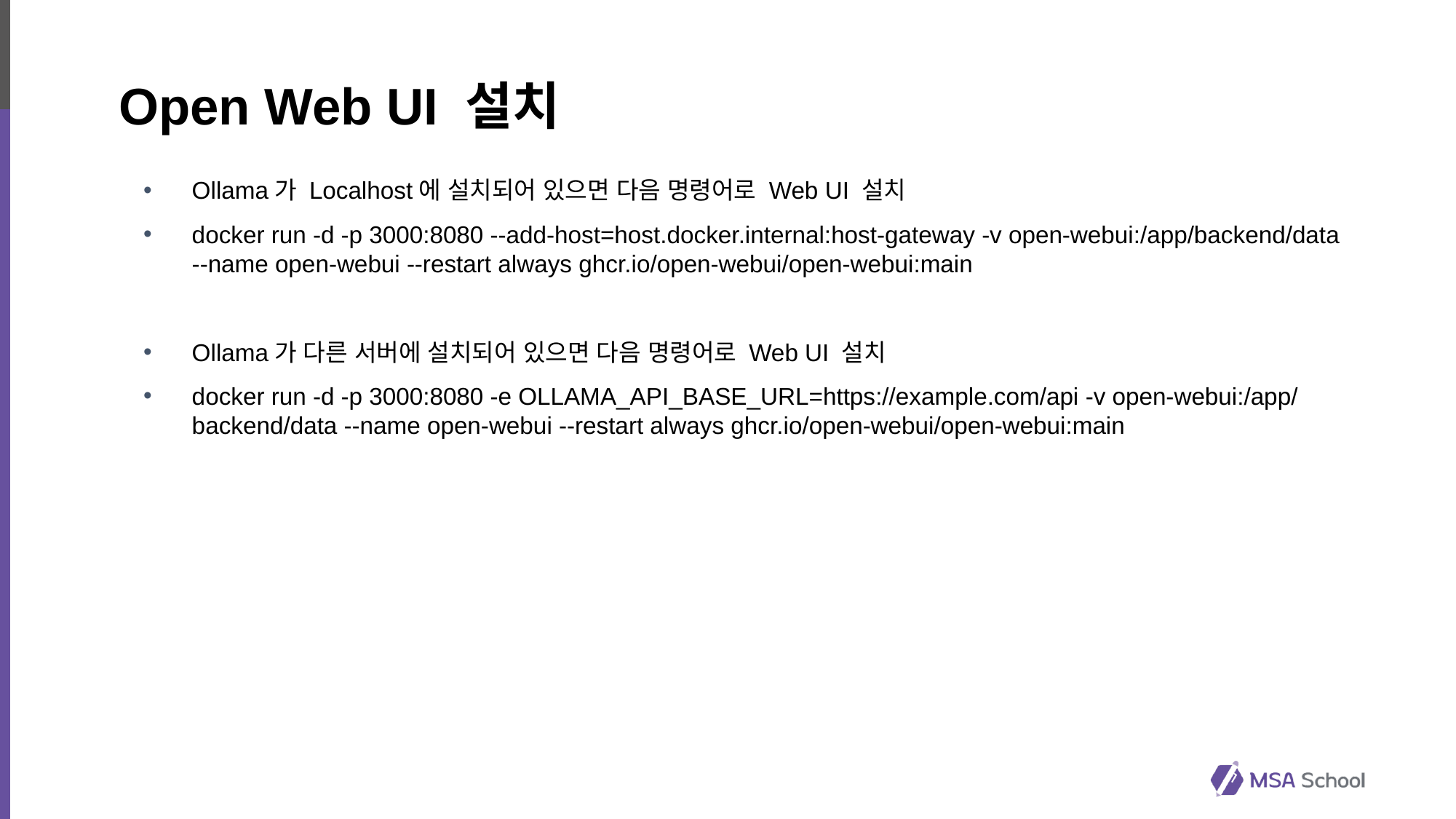

# Open Web UI 설치
Ollama가 Localhost에 설치되어 있으면 다음 명령어로 Web UI 설치
docker run -d -p 3000:8080 --add-host=host.docker.internal:host-gateway -v open-webui:/app/backend/data --name open-webui --restart always ghcr.io/open-webui/open-webui:main

Ollama가 다른 서버에 설치되어 있으면 다음 명령어로 Web UI 설치
docker run -d -p 3000:8080 -e OLLAMA_API_BASE_URL=https://example.com/api -v open-webui:/app/backend/data --name open-webui --restart always ghcr.io/open-webui/open-webui:main